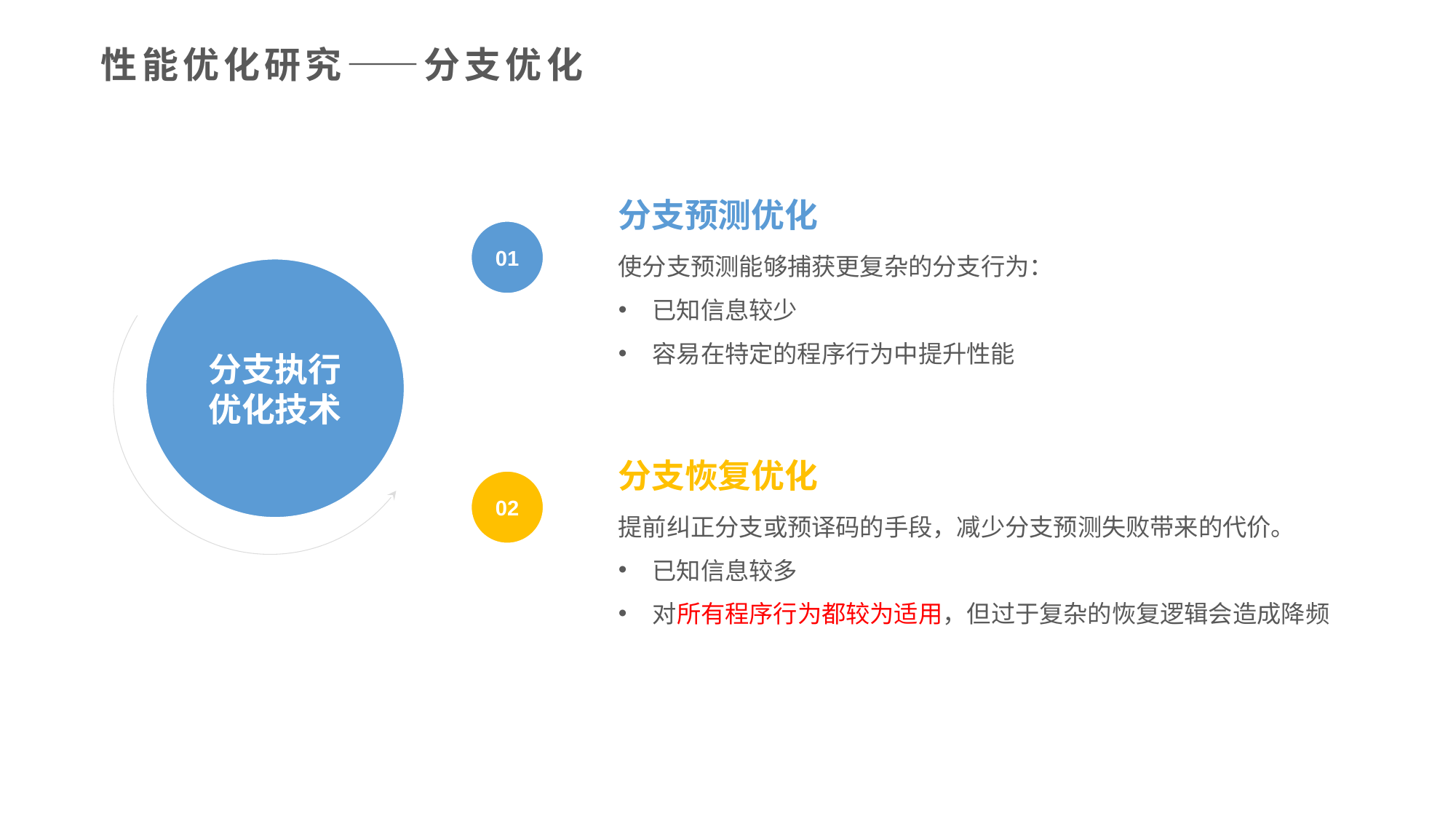

性能优化研究——分支优化

分支预测优化
01
使分支预测能够捕获更复杂的分支行为：
已知信息较少
容易在特定的程序行为中提升性能

分支执行
优化技术
分支恢复优化
02
提前纠正分支或预译码的手段，减少分支预测失败带来的代价。
已知信息较多
对所有程序行为都较为适用，但过于复杂的恢复逻辑会造成降频
6